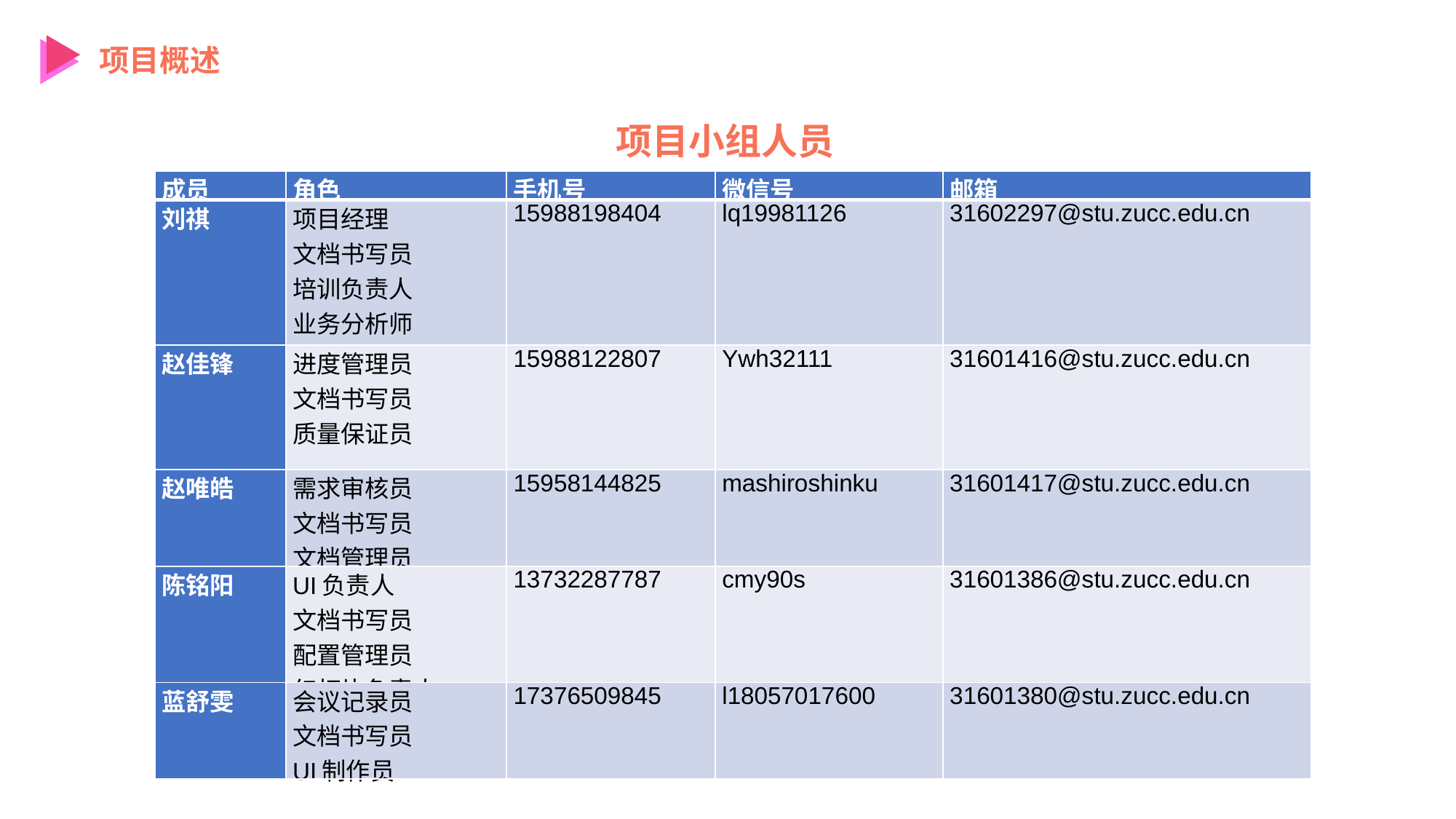

项目概述
项目小组人员
| 成员 | 角色 | 手机号 | 微信号 | 邮箱 |
| --- | --- | --- | --- | --- |
| 刘祺 | 项目经理 文档书写员 培训负责人 业务分析师 用户访谈负责人 | 15988198404 | lq19981126 | 31602297@stu.zucc.edu.cn |
| 赵佳锋 | 进度管理员 文档书写员 质量保证员 | 15988122807 | Ywh32111 | 31601416@stu.zucc.edu.cn |
| 赵唯皓 | 需求审核员 文档书写员 文档管理员 | 15958144825 | mashiroshinku | 31601417@stu.zucc.edu.cn |
| 陈铭阳 | UI负责人 文档书写员 配置管理员 幻灯片负责人 | 13732287787 | cmy90s | 31601386@stu.zucc.edu.cn |
| 蓝舒雯 | 会议记录员 文档书写员 UI制作员 | 17376509845 | l18057017600 | 31601380@stu.zucc.edu.cn |